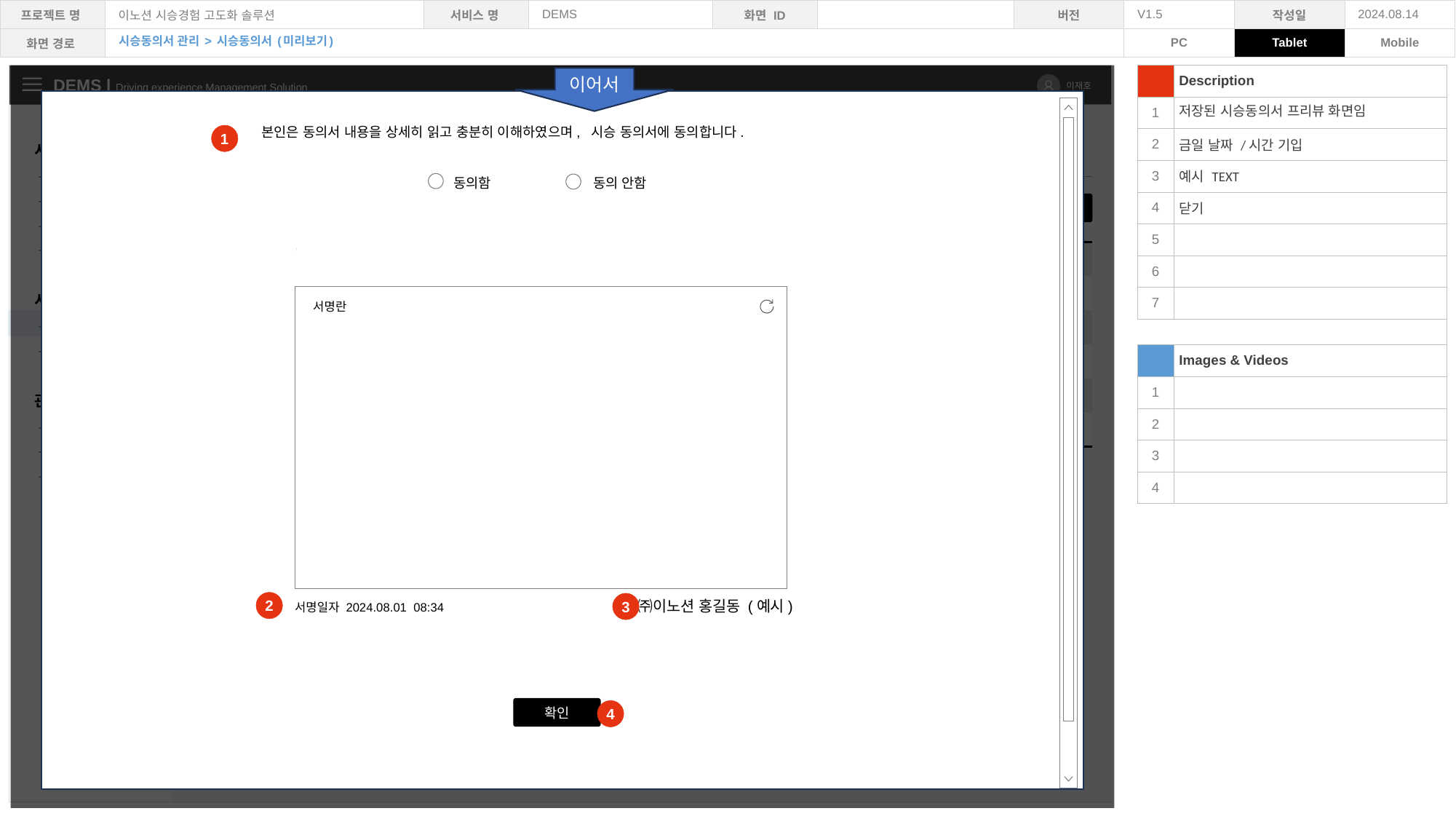

시승동의서 관리 > 시승동의서 (미리보기)

|  | Description |
| --- | --- |
| 1 | 저장된 시승동의서 프리뷰 화면임 |
| 2 | 금일 날짜 /시간 기입 |
| 3 | 예시 TEXT |
| 4 | 닫기 |
| 5 |  |
| 6 |  |
| 7 |  |
|  |  |
|  | Images & Videos |
| 1 |  |
| 2 |  |
| 3 |  |
| 4 |  |

이어서
DEMS l Driving experience Management Solution

이재호

본인은 동의서 내용을 상세히 읽고 충분히 이해하였으며,  시승 동의서에 동의합니다.
1
시승행사 관리
 - 진행중 행사
 - 예정된 행사
 - 종료된 행사
 - 행사 등록

시승동의서 관리
 - 시승동의서 목록
 - 시승동의서 등록

관리자 계정관리
 - 계정 목록
 - 계정 등록
 - 권한 관리

시승동의서 목록
동의함
동의 안함

 + 시승동의서 등록

| No | 주관사 | 문서명 | 업데이트 일자 |
| --- | --- | --- | --- |
| 1 | 기아자동차 | 기아자동차 시승 동의서 | 2024.08.01 17:50 |
| 2 | 현대자동차 | 현대자동차 시승동의서 | 2024.08.01 17:50 |
| 3 | 제네시스 | 2025 제네시스 G90 미디어 시승행사 | 2024.08.01 17:50 |
| 4 |  |  |  |
| 5 |  |  |  |
미리보기
편집

서명란

편집
미리보기
미리보기
편집
㈜이노션 홍길동 (예시)
2
3
서명일자 2024.08.01  08:34
확인
4